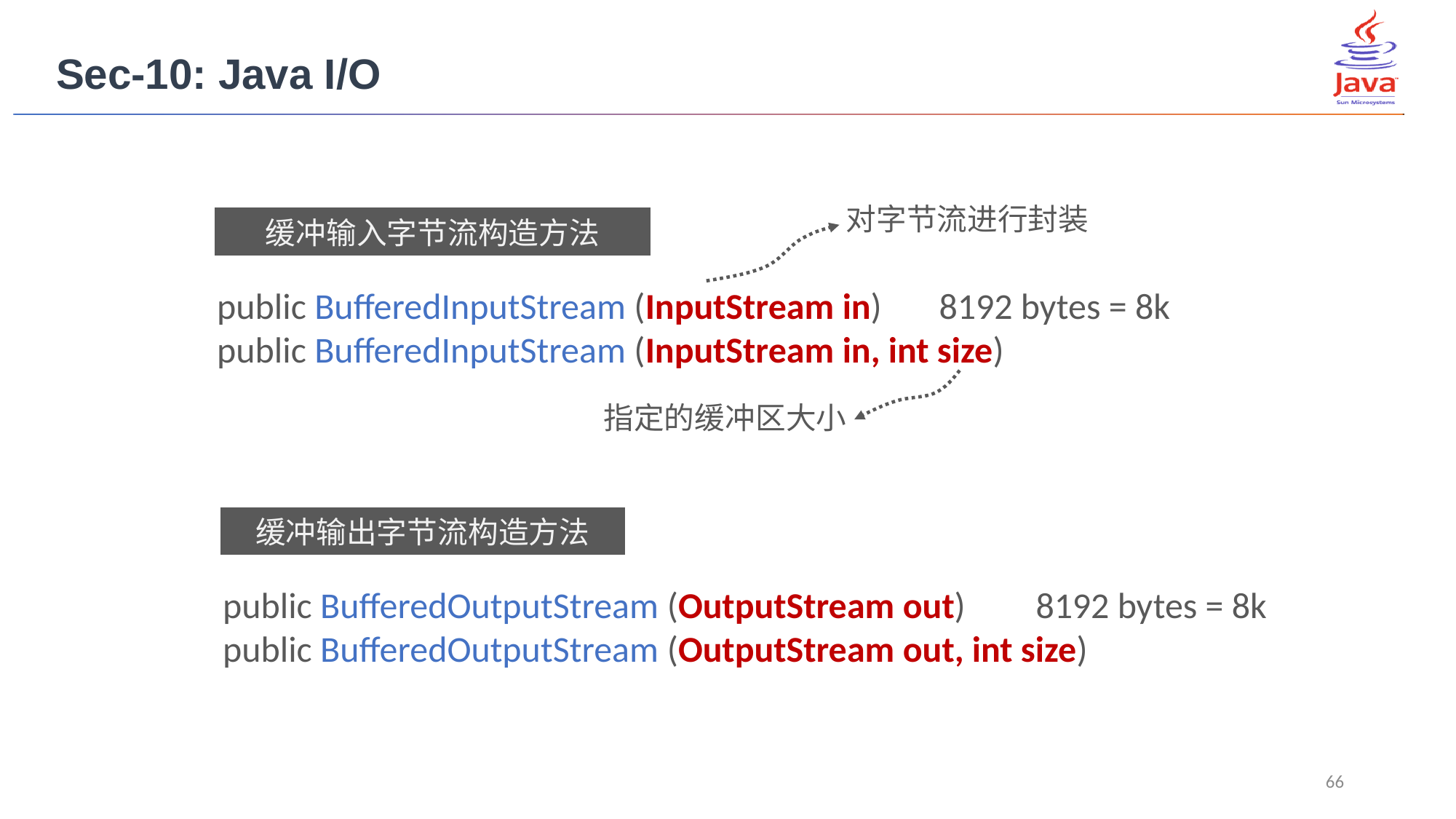

Sec-10: Java I/O
对字节流进行封装
缓冲输入字节流构造方法

public BufferedInputStream (InputStream in)       8192 bytes = 8k
public BufferedInputStream (InputStream in, int size)

指定的缓冲区大小
缓冲输出字节流构造方法
public BufferedOutputStream (OutputStream out)  	      8192 bytes = 8k
public BufferedOutputStream (OutputStream out, int size)
66